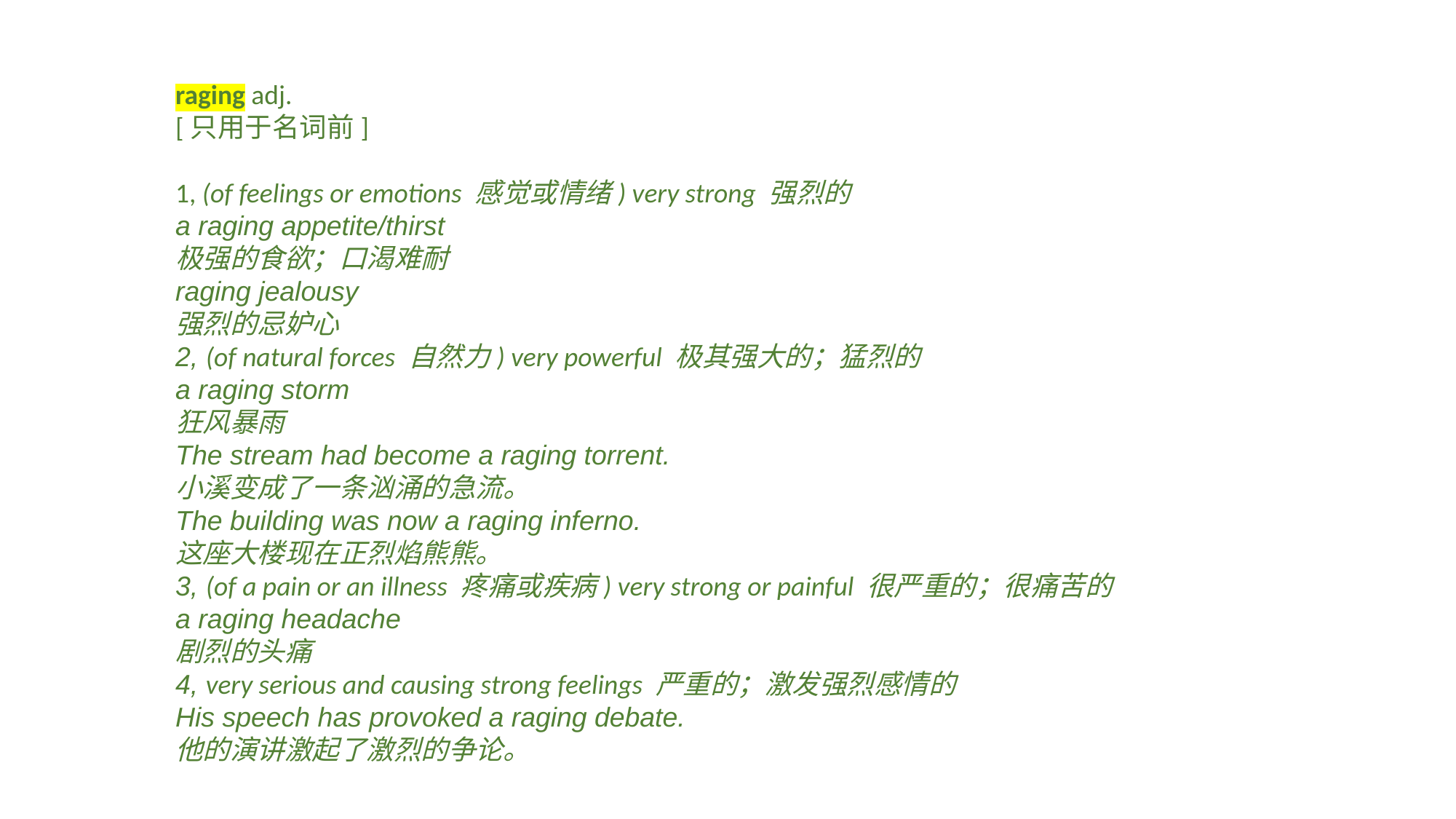

raging adj.[只用于名词前] 　1, (of feelings or emotions 感觉或情绪) very strong 强烈的a raging appetite/thirst极强的食欲；口渴难耐raging jealousy强烈的忌妒心2, (of natural forces 自然力) very powerful 极其强大的；猛烈的a raging storm狂风暴雨The stream had become a raging torrent.小溪变成了一条汹涌的急流。The building was now a raging inferno.这座大楼现在正烈焰熊熊。3, (of a pain or an illness 疼痛或疾病) very strong or painful 很严重的；很痛苦的a raging headache剧烈的头痛4, very serious and causing strong feelings 严重的；激发强烈感情的His speech has provoked a raging debate.他的演讲激起了激烈的争论。